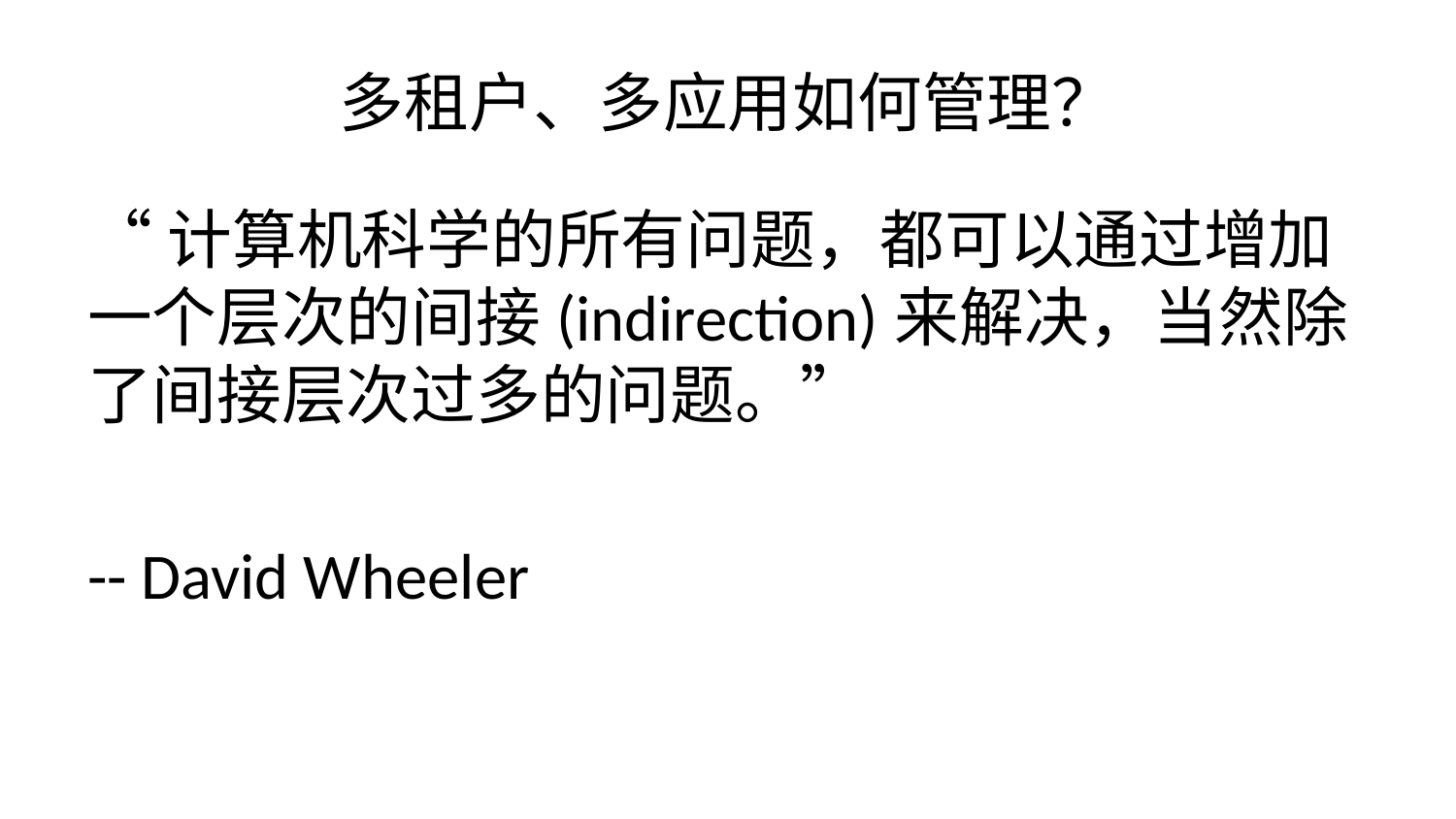

# 多租户、多应用如何管理？
“计算机科学的所有问题，都可以通过增加一个层次的间接(indirection)来解决，当然除了间接层次过多的问题。”

-- David Wheeler